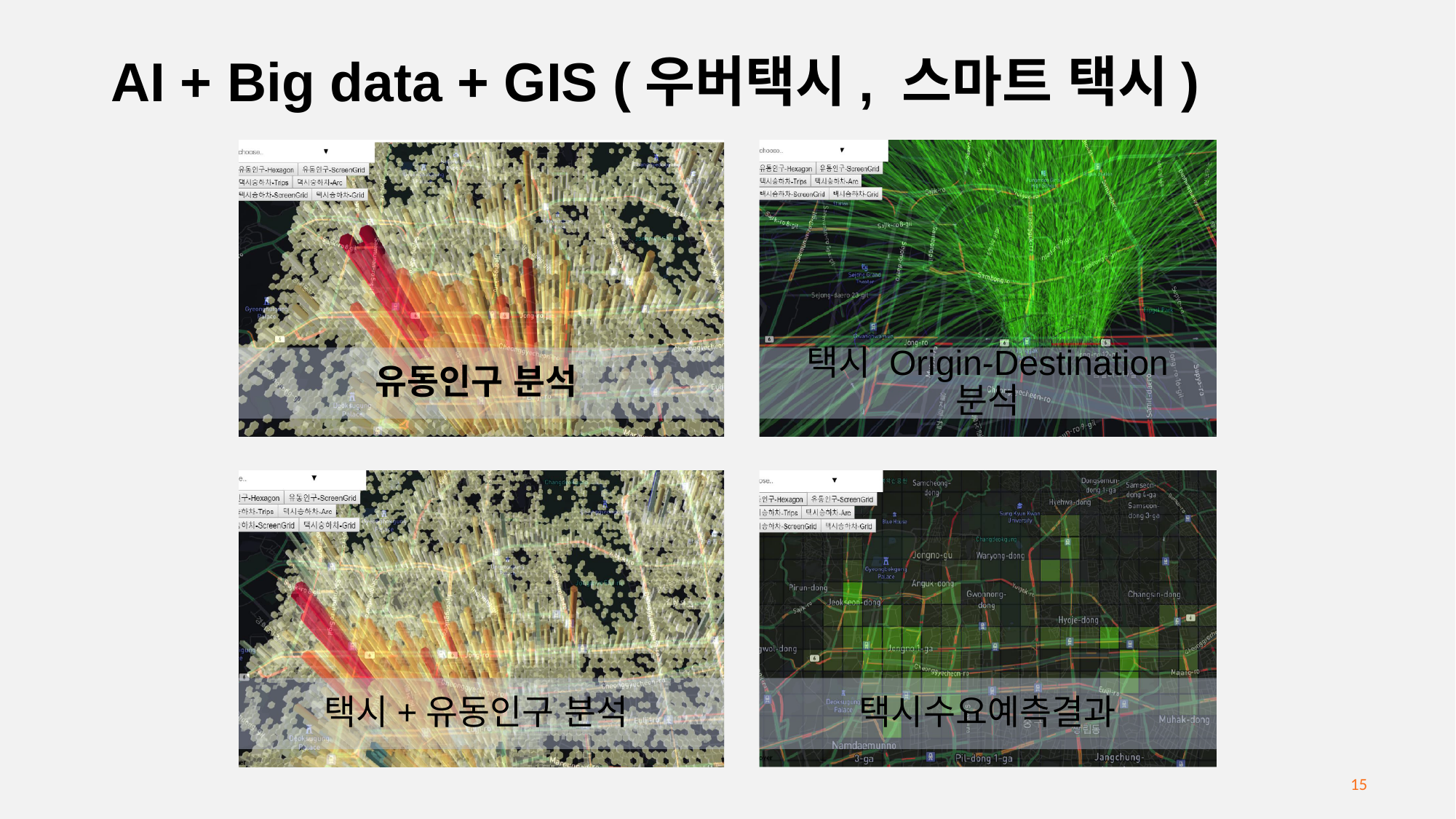

# AI + Big data + GIS (우버택시, 스마트 택시)
유동인구 분석
택시 Origin-Destination 분석
택시+유동인구 분석
택시수요예측결과